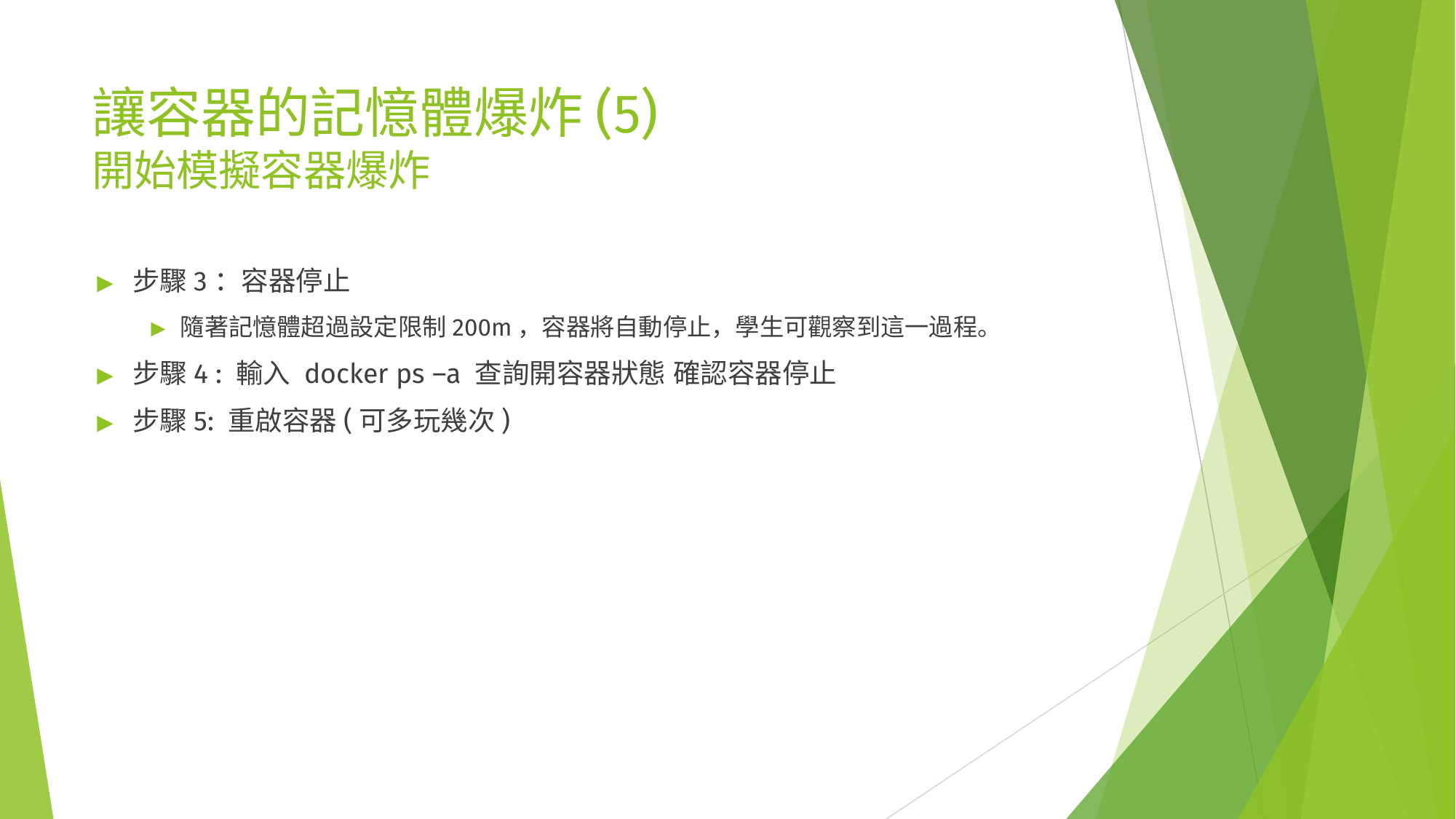

# 讓容器的記憶體爆炸(5) 開始模擬容器爆炸
步驟3：容器停止
隨著記憶體超過設定限制200m，容器將自動停止，學生可觀察到這一過程。
步驟4 : 輸入 docker ps –a 查詢開容器狀態 確認容器停止
步驟5: 重啟容器(可多玩幾次)